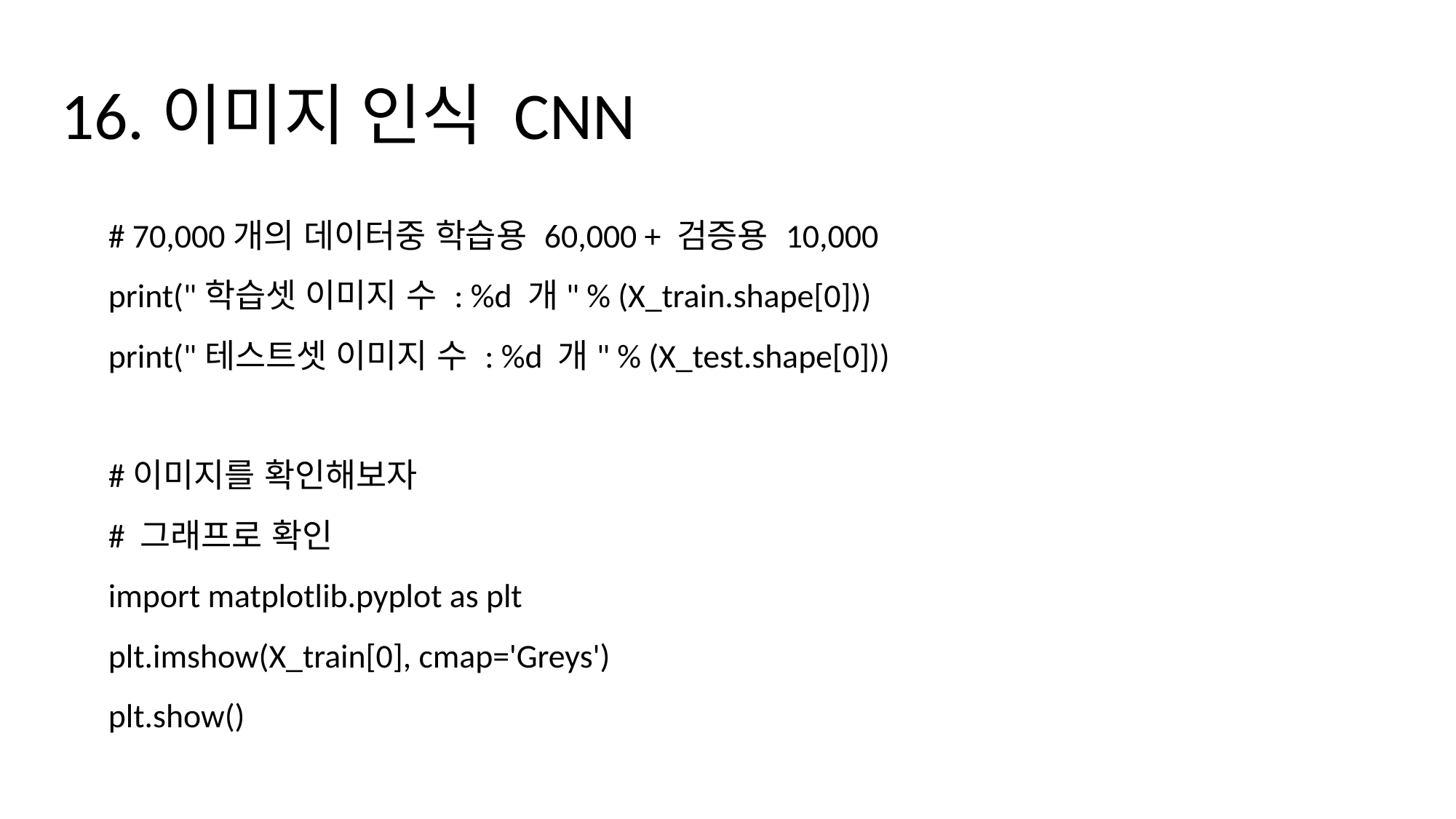

# 16.이미지 인식 CNN
# 70,000개의 데이터중 학습용 60,000 + 검증용 10,000
print("학습셋 이미지 수 : %d 개" % (X_train.shape[0]))
print("테스트셋 이미지 수 : %d 개" % (X_test.shape[0]))

#이미지를 확인해보자
# 그래프로 확인
import matplotlib.pyplot as plt
plt.imshow(X_train[0], cmap='Greys')
plt.show()